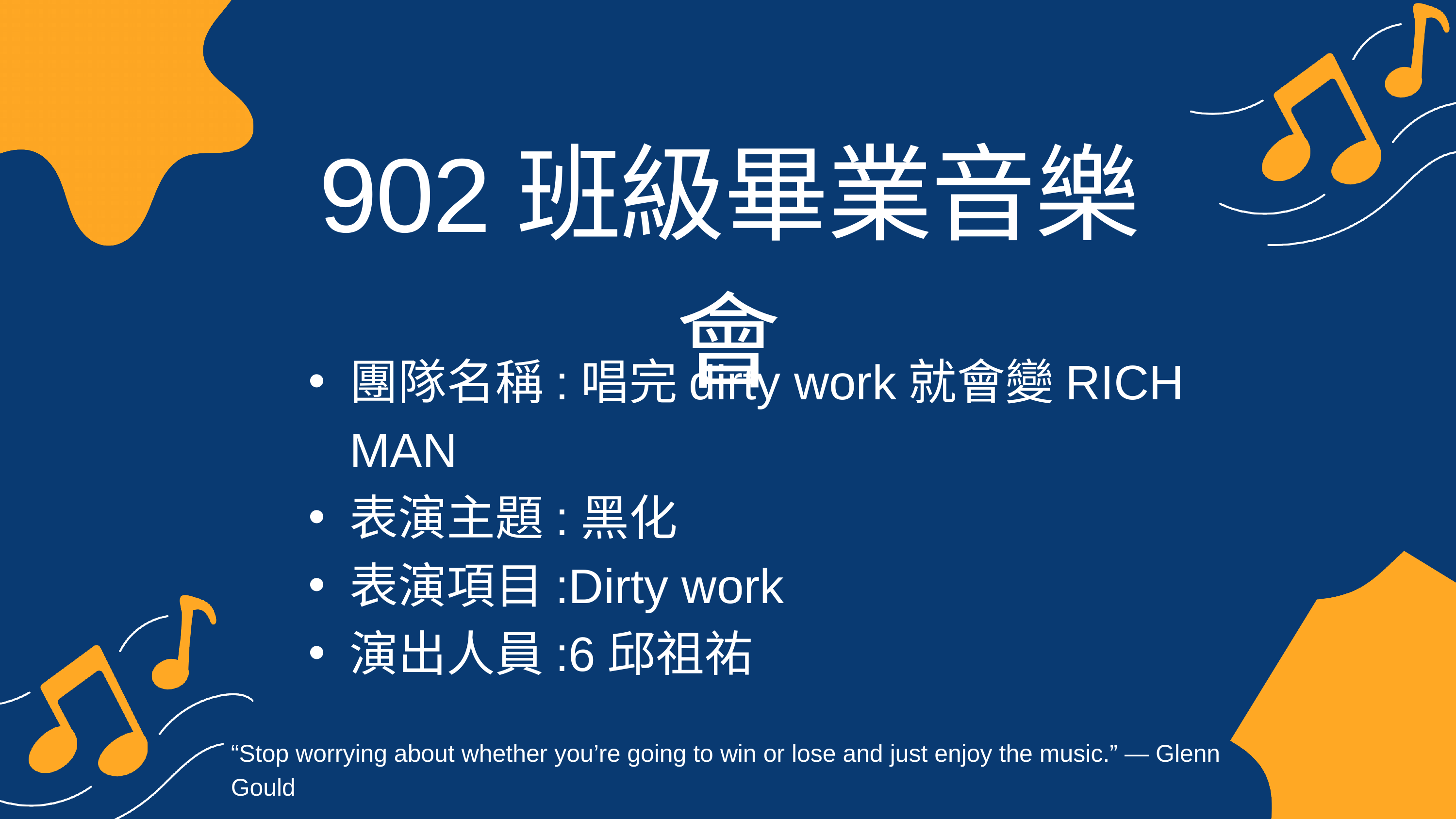

902班級畢業音樂會
團隊名稱:唱完dirty work就會變RICH MAN
表演主題:黑化
表演項目:Dirty work
演出人員:6邱祖祐

“Stop worrying about whether you’re going to win or lose and just enjoy the music.” — Glenn Gould